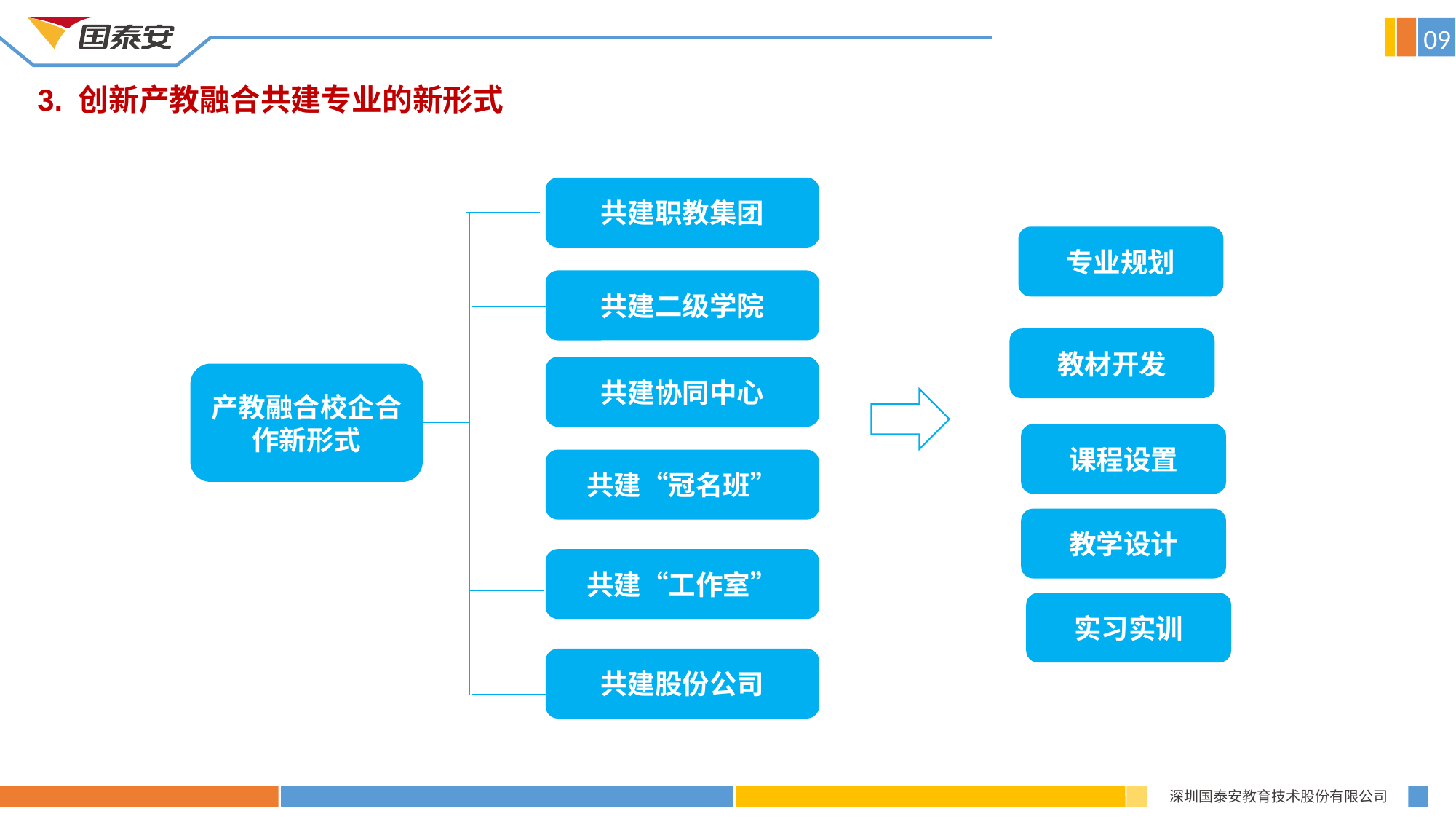

09

3. 创新产教融合共建专业的新形式
共建职教集团
共建二级学院
共建协同中心
共建“冠名班”
共建“工作室”
共建股份公司
产教融合校企合作新形式
专业规划
教材开发
课程设置
教学设计
实习实训